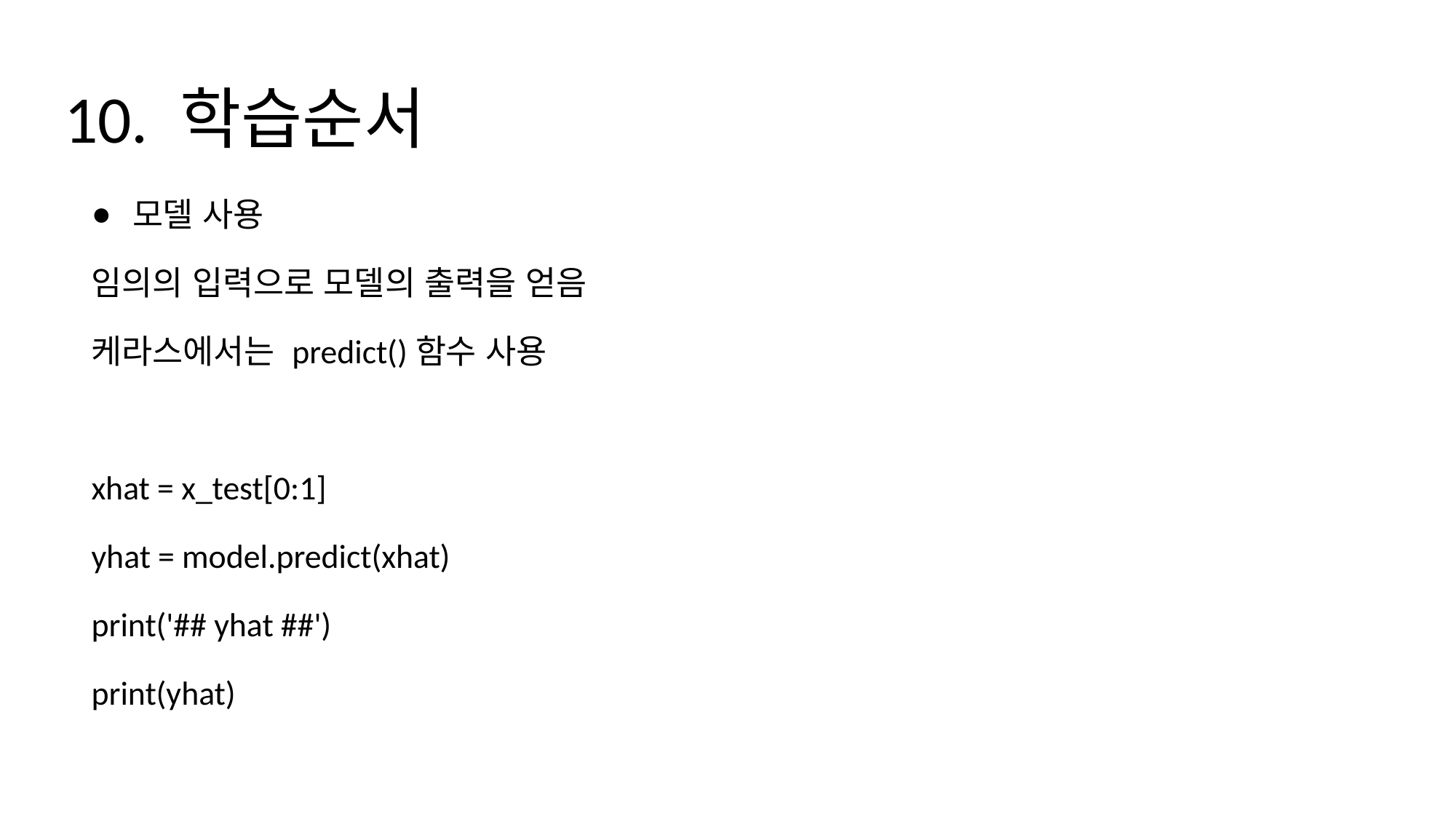

# 10. 학습순서
모델 사용
임의의 입력으로 모델의 출력을 얻음
케라스에서는 predict()함수 사용

xhat = x_test[0:1]
yhat = model.predict(xhat)
print('## yhat ##')
print(yhat)